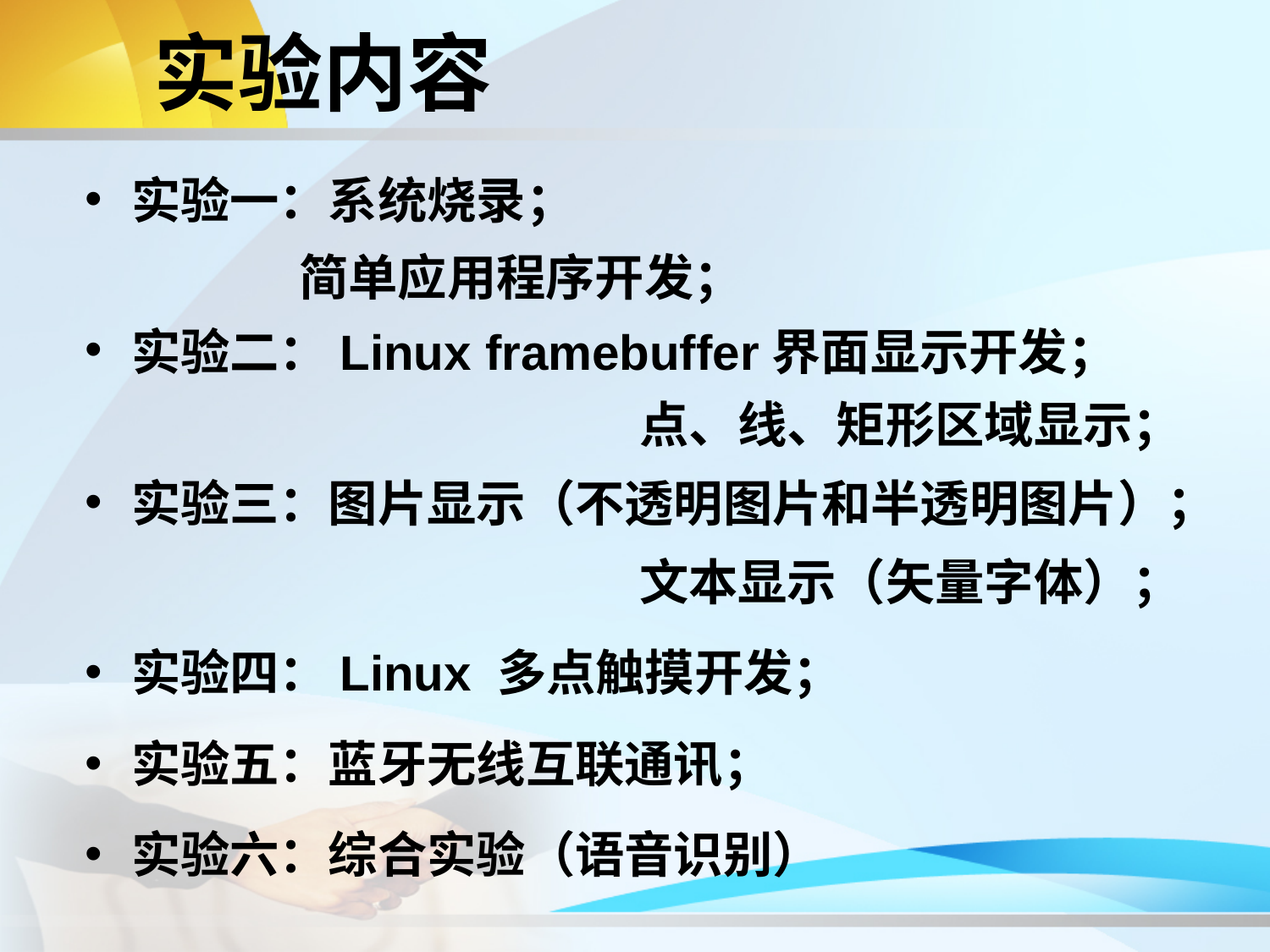

# 实验内容
实验一：系统烧录；
               简单应用程序开发；
实验二：Linux framebuffer界面显示开发；
					点、线、矩形区域显示；
实验三：图片显示（不透明图片和半透明图片）；
					文本显示（矢量字体）；
实验四：Linux 多点触摸开发；
实验五：蓝牙无线互联通讯；
实验六：综合实验（语音识别）